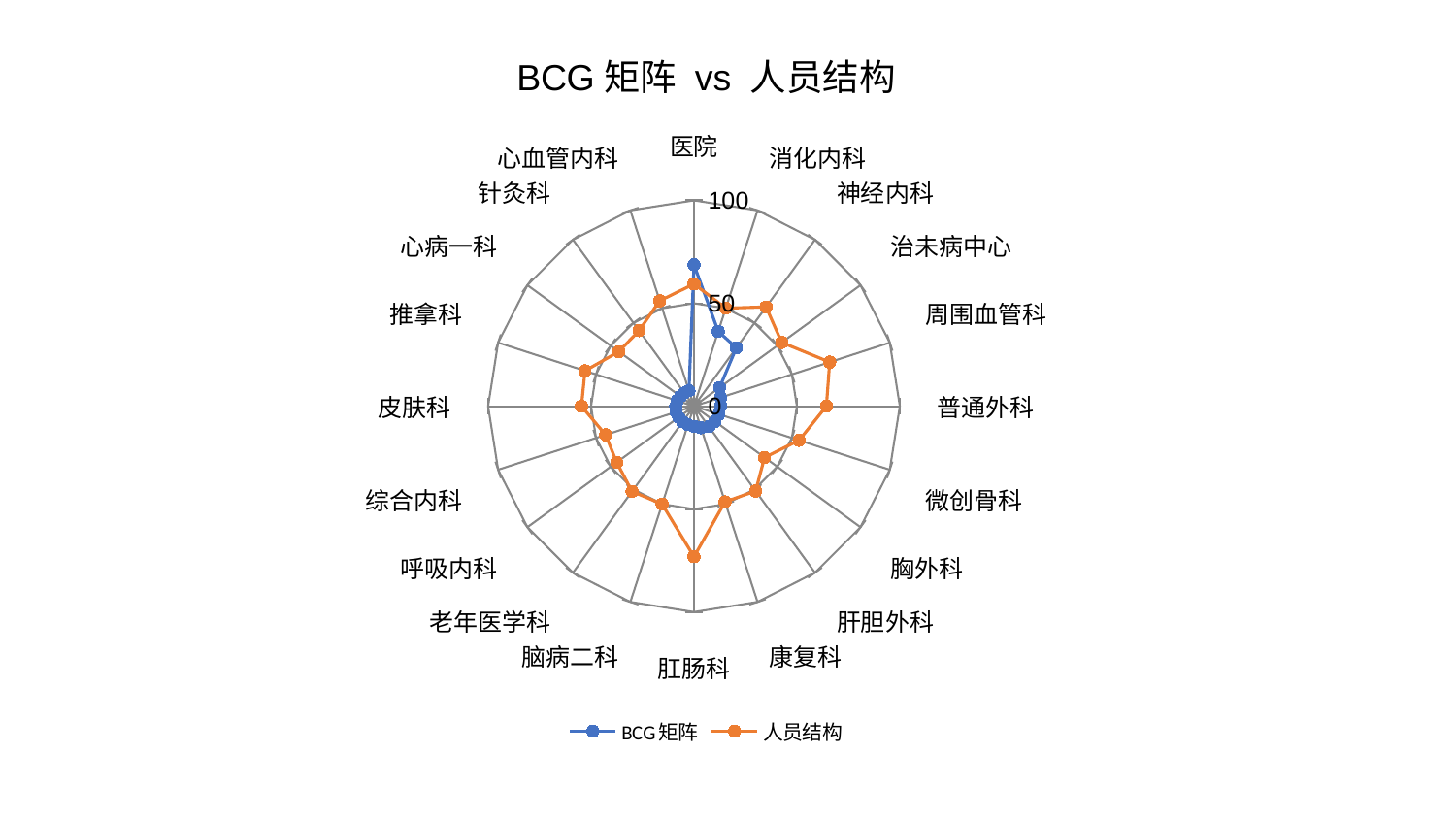

### Chart: BCG矩阵 vs 人员结构

| Category | BCG矩阵 | 人员结构 |
|---|---|---|
| 医院 | 68.70479041579921 | 59.40036921923445 |
| 消化内科 | 38.201242750594105 | 50.05791610271096 |
| 神经内科 | 35.09373914093874 | 59.6015833141151 |
| 治未病中心 | 15.384758393522361 | 52.697785534147904 |
| 周围血管科 | 13.598071083905406 | 69.34223313656102 |
| 普通外科 | 12.945096098330223 | 64.3296137543599 |
| 微创骨科 | 12.707098573465183 | 53.71186318903082 |
| 胸外科 | 12.696768523526673 | 42.42838280980077 |
| 肝胆外科 | 12.351161971714973 | 50.95703732709713 |
| 康复科 | 11.014361015595108 | 48.87646263273584 |
| 肛肠科 | 9.824344083398922 | 73.16209488646255 |
| 脑病二科 | 9.438690227669866 | 50.052933613243916 |
| 老年医学科 | 9.398632375111132 | 51.195971803373034 |
| 呼吸内科 | 9.179232181881575 | 46.4015894796873 |
| 综合内科 | 9.115948943446384 | 45.11586005557421 |
| 皮肤科 | 8.86769690979227 | 54.64561992741438 |
| 推拿科 | 8.569382185815336 | 55.64221727924649 |
| 心病一科 | 8.090303218673338 | 45.11903273612635 |
| 针灸科 | 7.935428421951711 | 45.37824138504807 |
| 心血管内科 | 7.8982571192544295 | 53.84051276057573 |
78